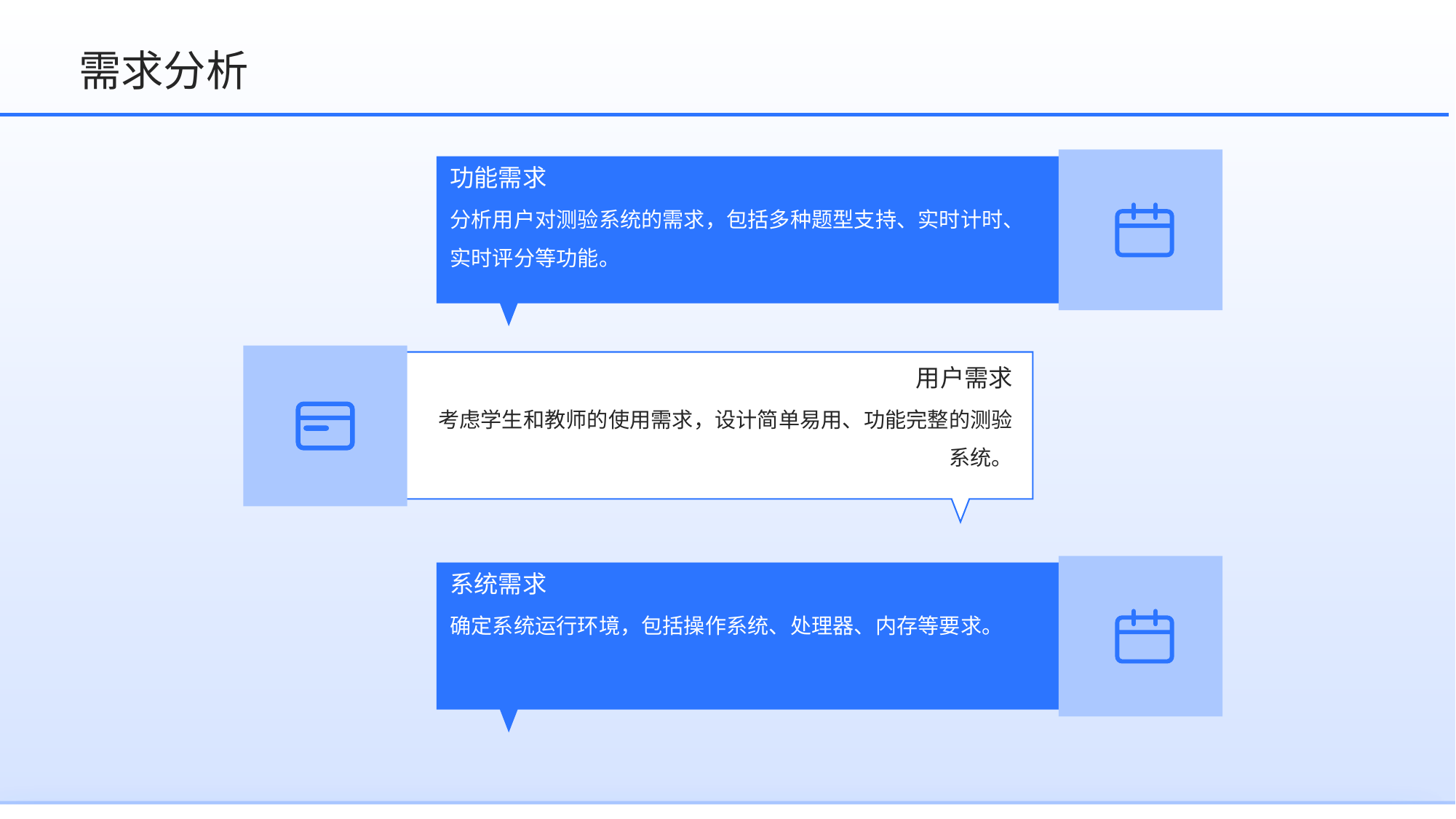

需求分析

功能需求
分析用户对测验系统的需求，包括多种题型支持、实时计时、实时评分等功能。

用户需求
考虑学生和教师的使用需求，设计简单易用、功能完整的测验系统。

系统需求
确定系统运行环境，包括操作系统、处理器、内存等要求。